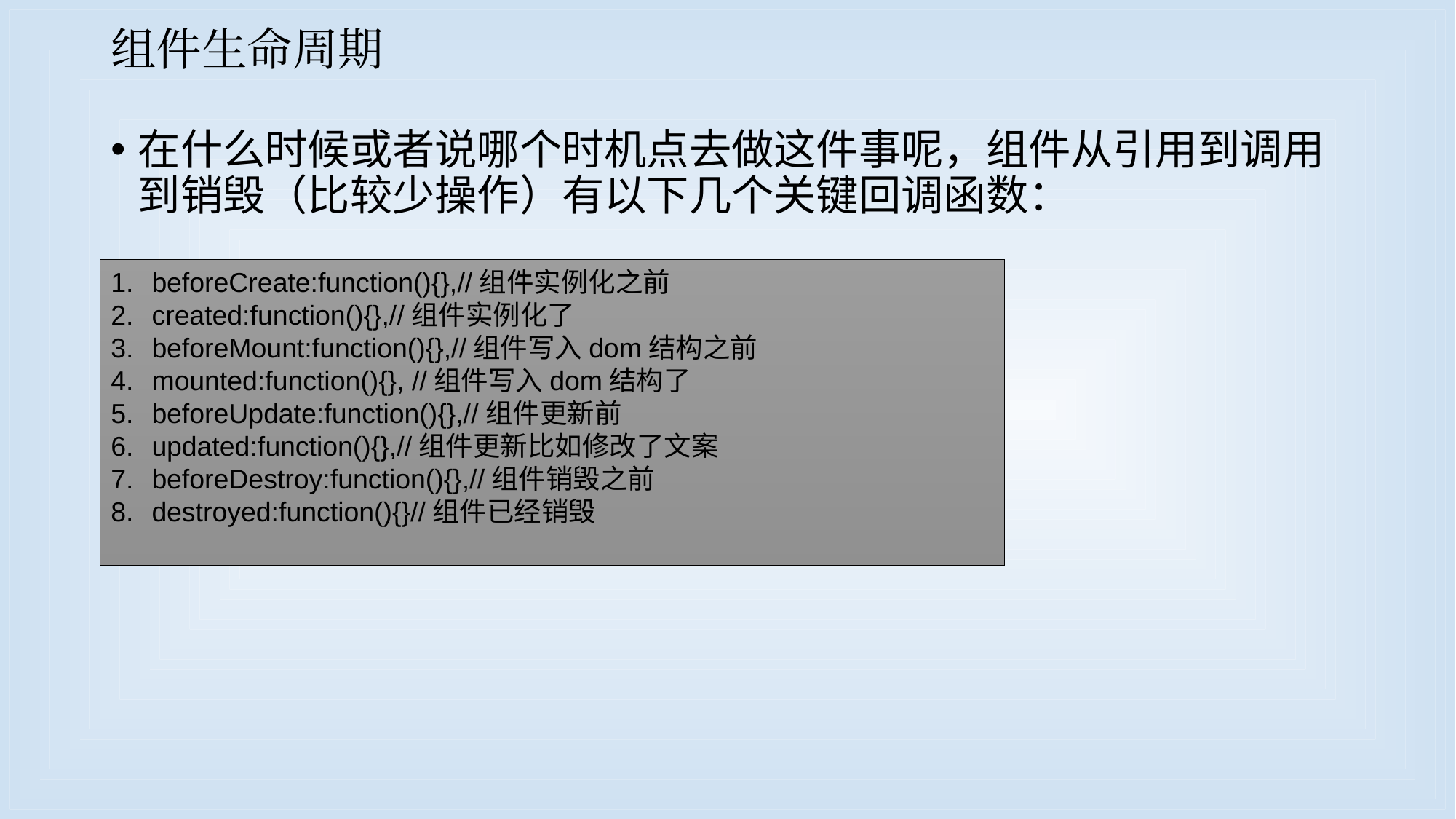

# 组件生命周期
在什么时候或者说哪个时机点去做这件事呢，组件从引用到调用到销毁（比较少操作）有以下几个关键回调函数：
beforeCreate:function(){},//组件实例化之前
created:function(){},//组件实例化了
beforeMount:function(){},//组件写入dom结构之前
mounted:function(){}, //组件写入dom结构了
beforeUpdate:function(){},//组件更新前
updated:function(){},//组件更新比如修改了文案
beforeDestroy:function(){},//组件销毁之前
destroyed:function(){}//组件已经销毁